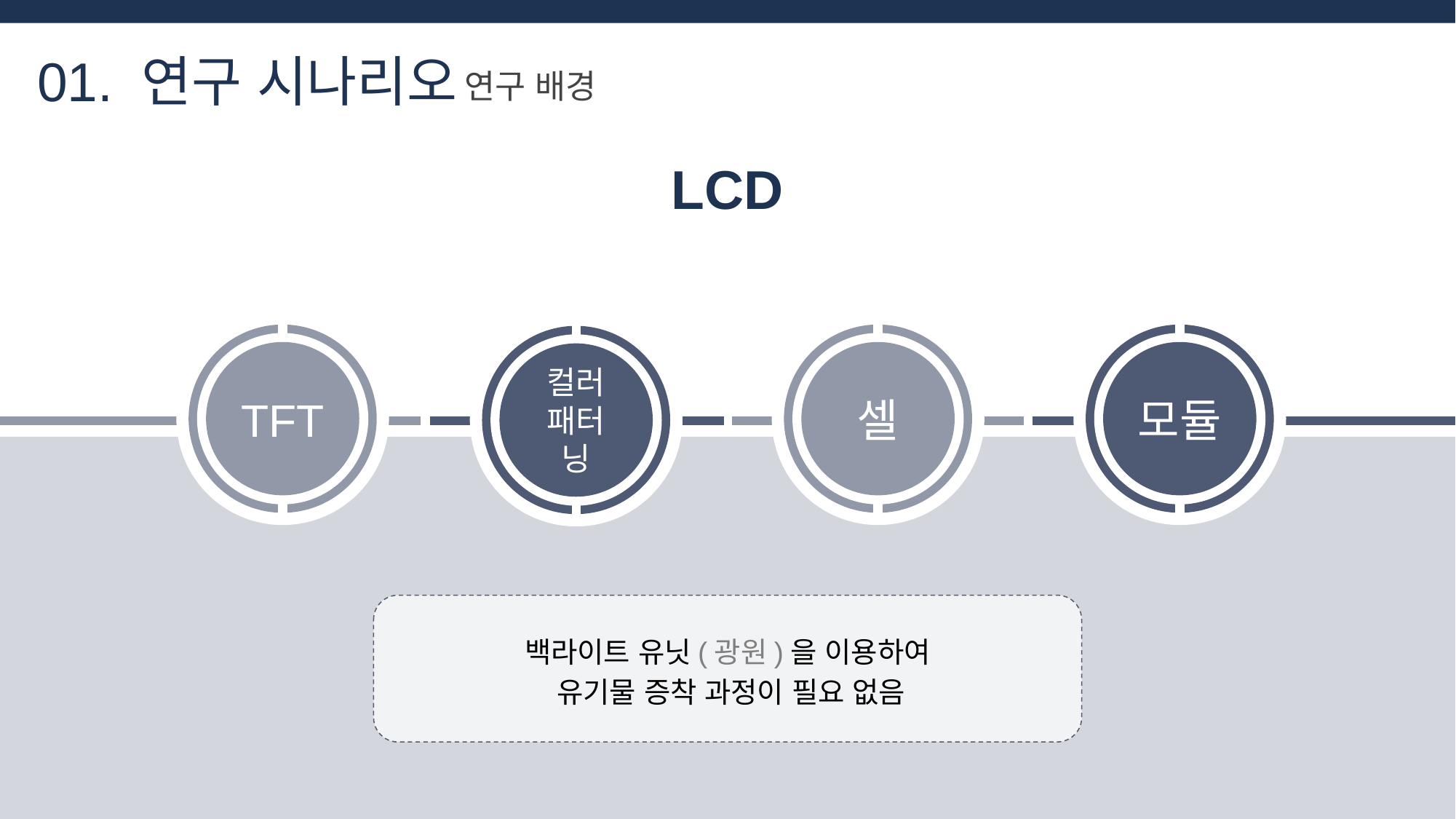

01. 연구 시나리오
연구 배경
LCD

1

TFT

1

셀

1

모듈

1

컬러
패터닝

백라이트 유닛(광원)을 이용하여
 유기물 증착 과정이 필요 없음